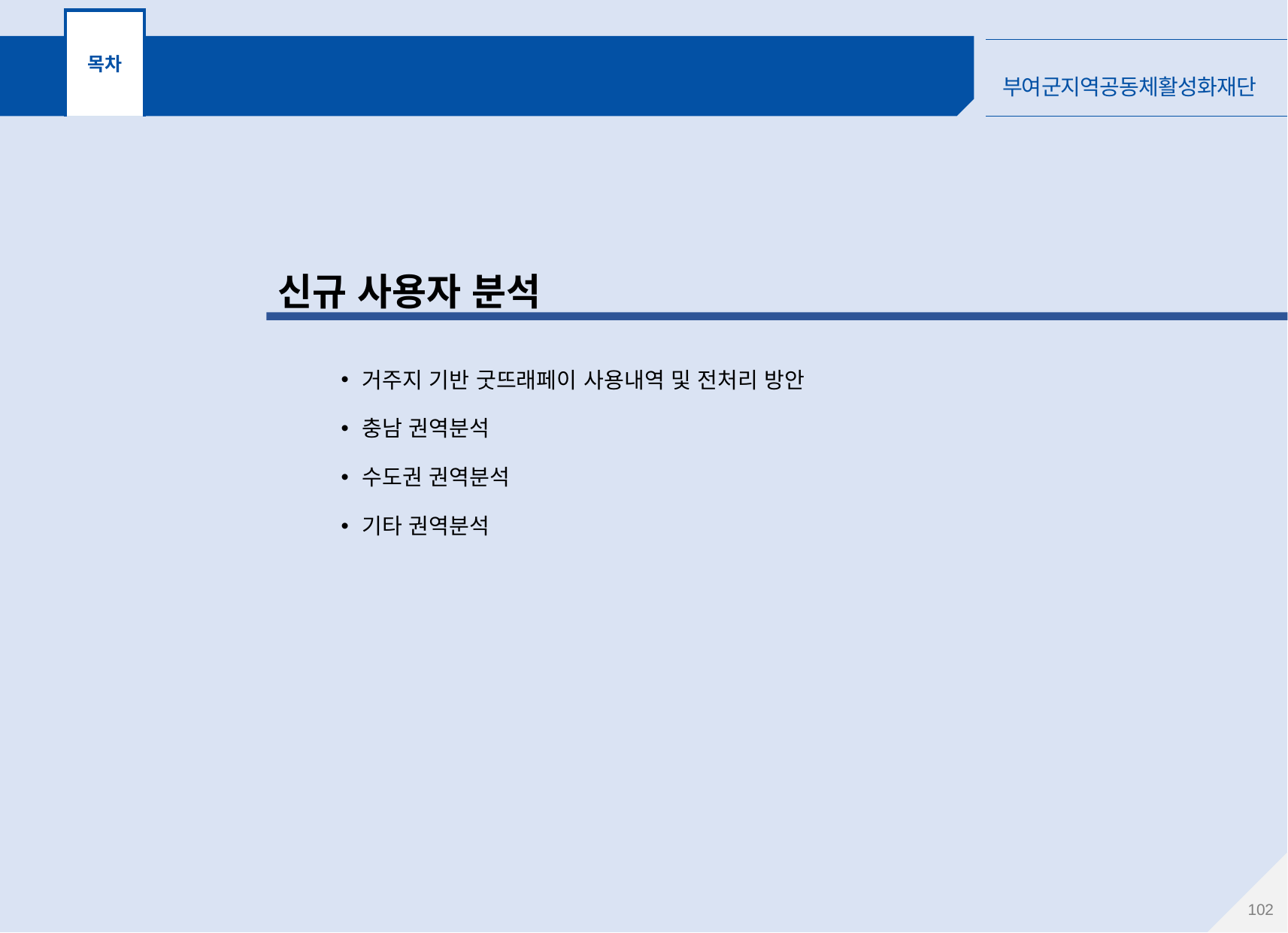

목차
사용자 분석
신규 사용자 분석
거주지 기반 굿뜨래페이 사용내역 및 전처리 방안
충남 권역분석
수도권 권역분석
기타 권역분석

102